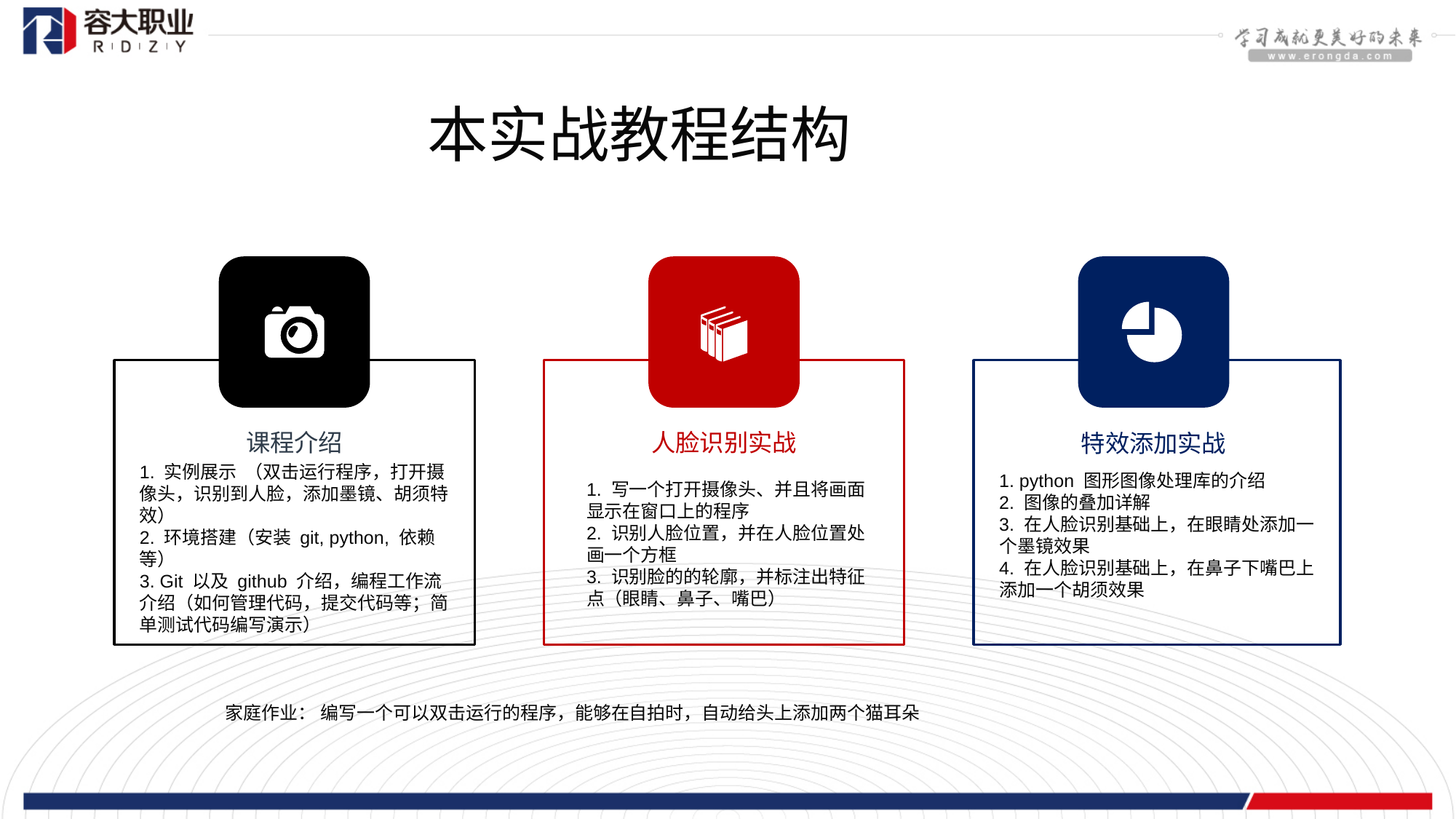

本实战教程结构

课程介绍
人脸识别实战
特效添加实战
1. 实例展示  （双击运行程序，打开摄像头，识别到人脸，添加墨镜、胡须特效）
2. 环境搭建（安装 git, python, 依赖等）
3. Git 以及 github 介绍，编程工作流介绍（如何管理代码，提交代码等；简单测试代码编写演示）
1. python 图形图像处理库的介绍
2. 图像的叠加详解
3. 在人脸识别基础上，在眼睛处添加一个墨镜效果
4. 在人脸识别基础上，在鼻子下嘴巴上添加一个胡须效果
1. 写一个打开摄像头、并且将画面显示在窗口上的程序
2. 识别人脸位置，并在人脸位置处画一个方框
3. 识别脸的的轮廓，并标注出特征点（眼睛、鼻子、嘴巴）
家庭作业： 编写一个可以双击运行的程序，能够在自拍时，自动给头上添加两个猫耳朵